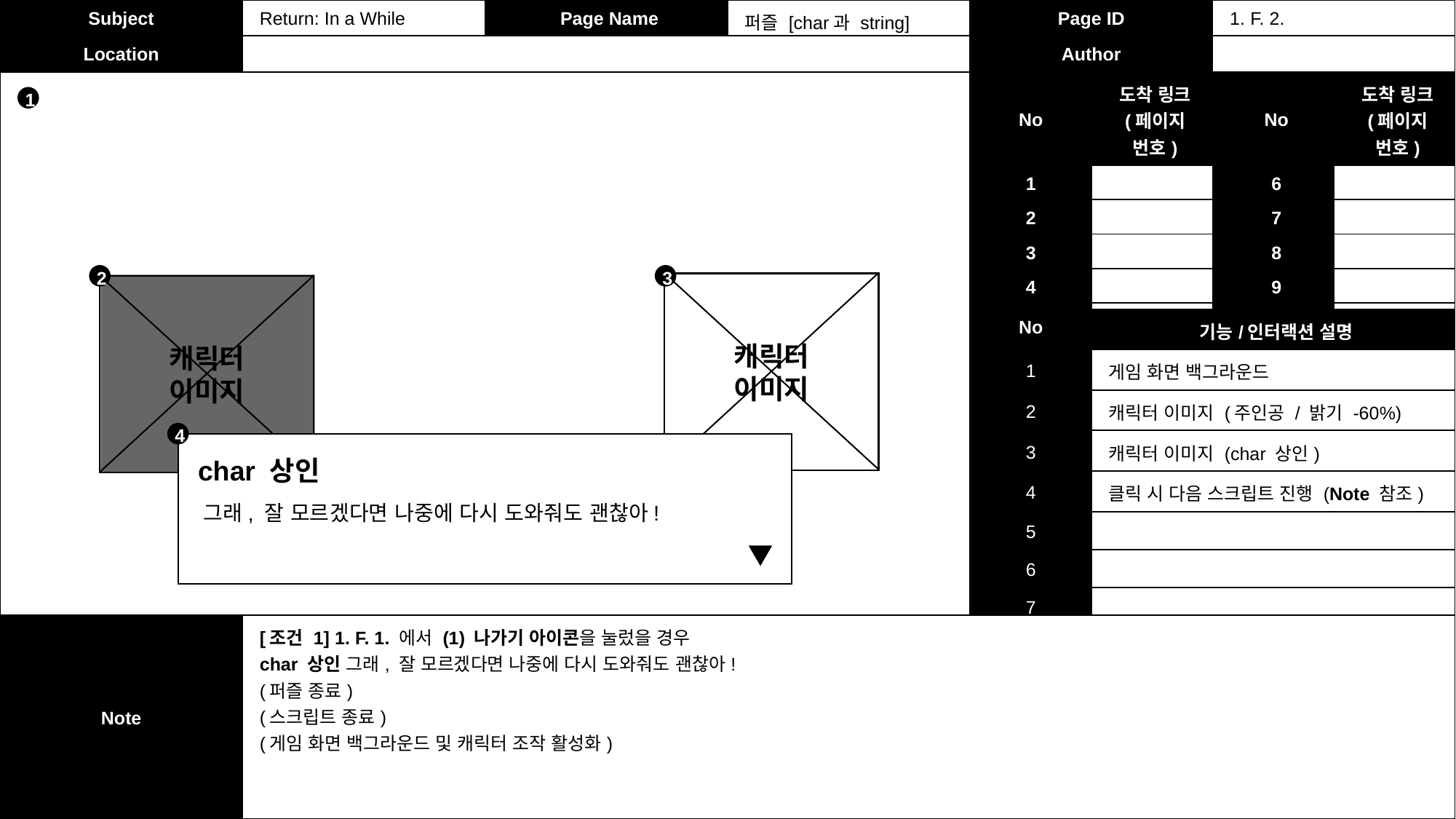

| Subject | Return: In a While | Page Name | 퍼즐 [char과 string] | Page ID | 1. F. 2. |
| --- | --- | --- | --- | --- | --- |
| Location |  |  |  | Author |  |

| No | 도착 링크 (페이지 번호) | No | 도착 링크 (페이지 번호) |
| --- | --- | --- | --- |
| 1 |  | 6 |  |
| 2 |  | 7 |  |
| 3 |  | 8 |  |
| 4 |  | 9 |  |
| 5 |  | 10 |  |
1
2
3

캐릭터
이미지

캐릭터
이미지
| No | 기능/인터랙션 설명 |
| --- | --- |
| 1 | 게임 화면 백그라운드 |
| 2 | 캐릭터 이미지 (주인공 / 밝기 -60%) |
| 3 | 캐릭터 이미지 (char 상인) |
| 4 | 클릭 시 다음 스크립트 진행 (Note 참조) |
| 5 |  |
| 6 |  |
| 7 |  |
4

char 상인
그래, 잘 모르겠다면 나중에 다시 도와줘도 괜찮아!

| Note | [조건 1] 1. F. 1. 에서 (1) 나가기 아이콘을 눌렀을 경우 char 상인 그래, 잘 모르겠다면 나중에 다시 도와줘도 괜찮아! (퍼즐 종료) (스크립트 종료) (게임 화면 백그라운드 및 캐릭터 조작 활성화) |
| --- | --- |